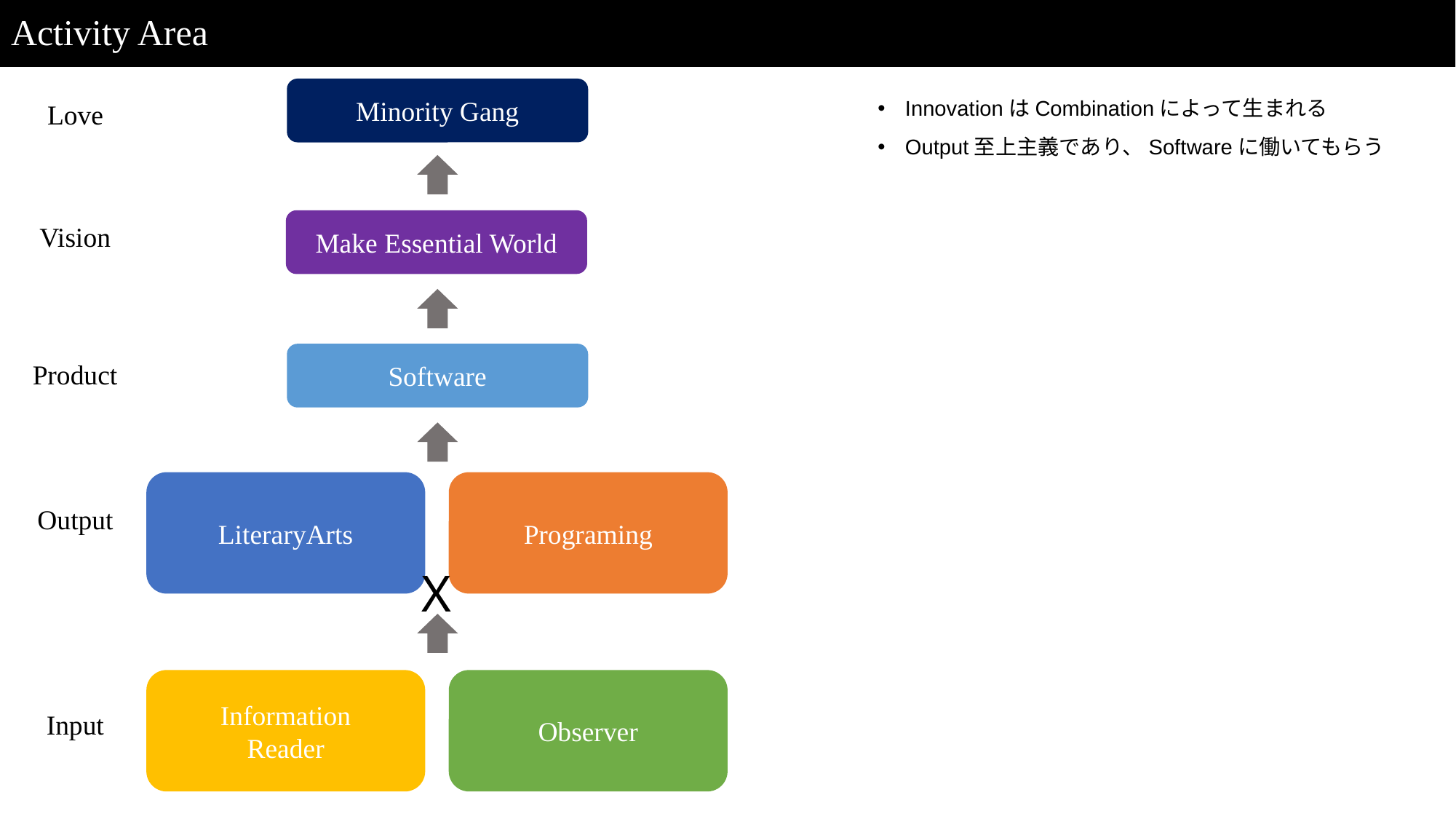

# Activity Area
Minority Gang
InnovationはCombinationによって生まれる
Output至上主義であり、Softwareに働いてもらう
Love

Make Essential World
Vision

Software
Product

Programing
LiteraryArts
Output
Ｘ

Information
Reader
Observer
Input